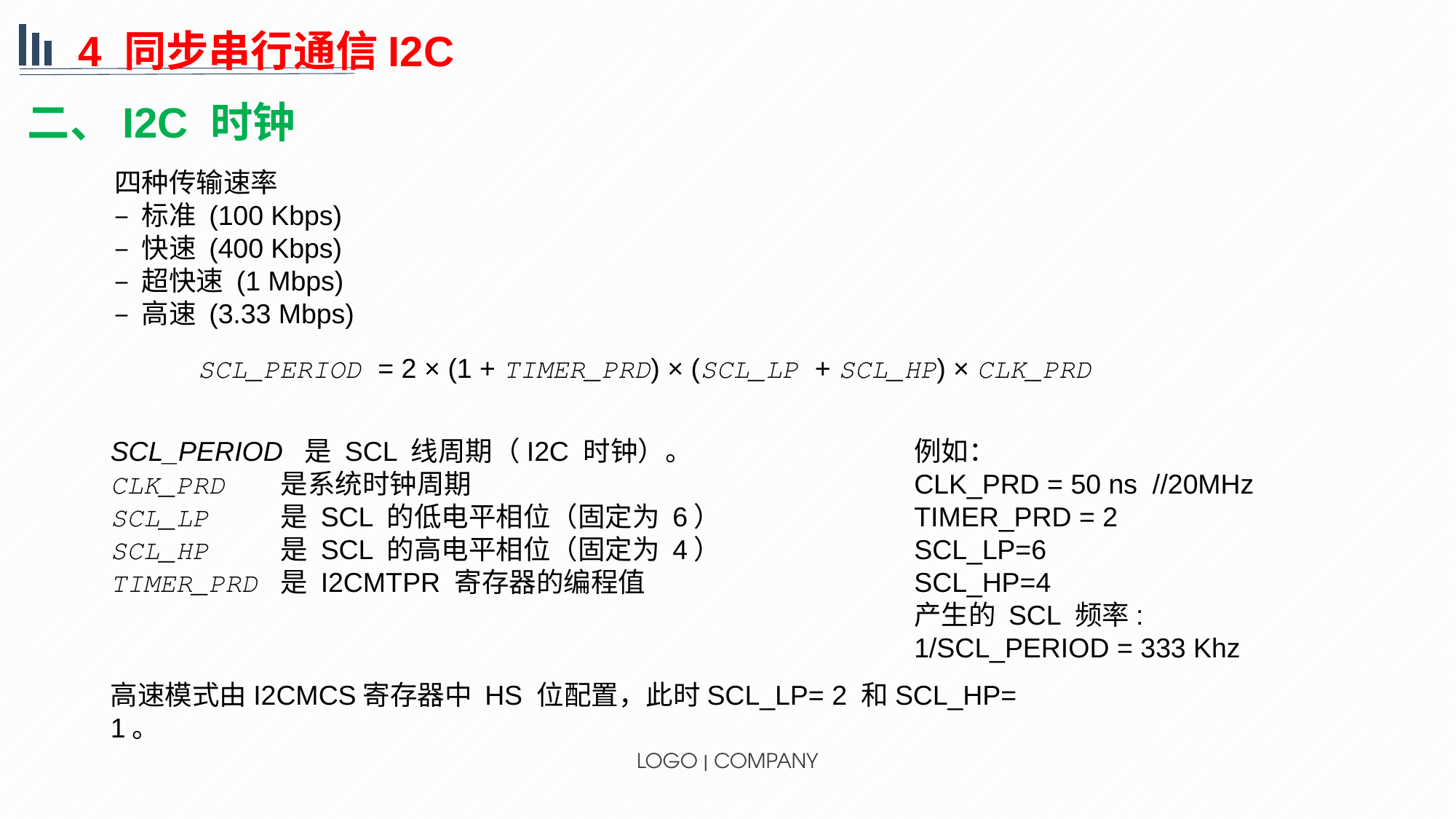

4 同步串行通信I2C

二、I2C 时钟
四种传输速率
– 标准 (100 Kbps)
– 快速 (400 Kbps)
– 超快速 (1 Mbps)
– 高速 (3.33 Mbps)

SCL_PERIOD = 2 × (1 + TIMER_PRD) × (SCL_LP + SCL_HP) × CLK_PRD
SCL_PERIOD  是 SCL 线周期（I2C 时钟）。
CLK_PRD   是系统时钟周期
SCL_LP    是 SCL 的低电平相位（固定为 6）
SCL_HP    是 SCL 的高电平相位（固定为 4）
TIMER_PRD 是 I2CMTPR 寄存器的编程值
例如：
CLK_PRD = 50 ns  //20MHz
TIMER_PRD = 2
SCL_LP=6
SCL_HP=4
产生的 SCL 频率:
1/SCL_PERIOD = 333 Khz
高速模式由I2CMCS寄存器中 HS 位配置，此时SCL_LP= 2 和SCL_HP= 1。
LOGO | COMPANY